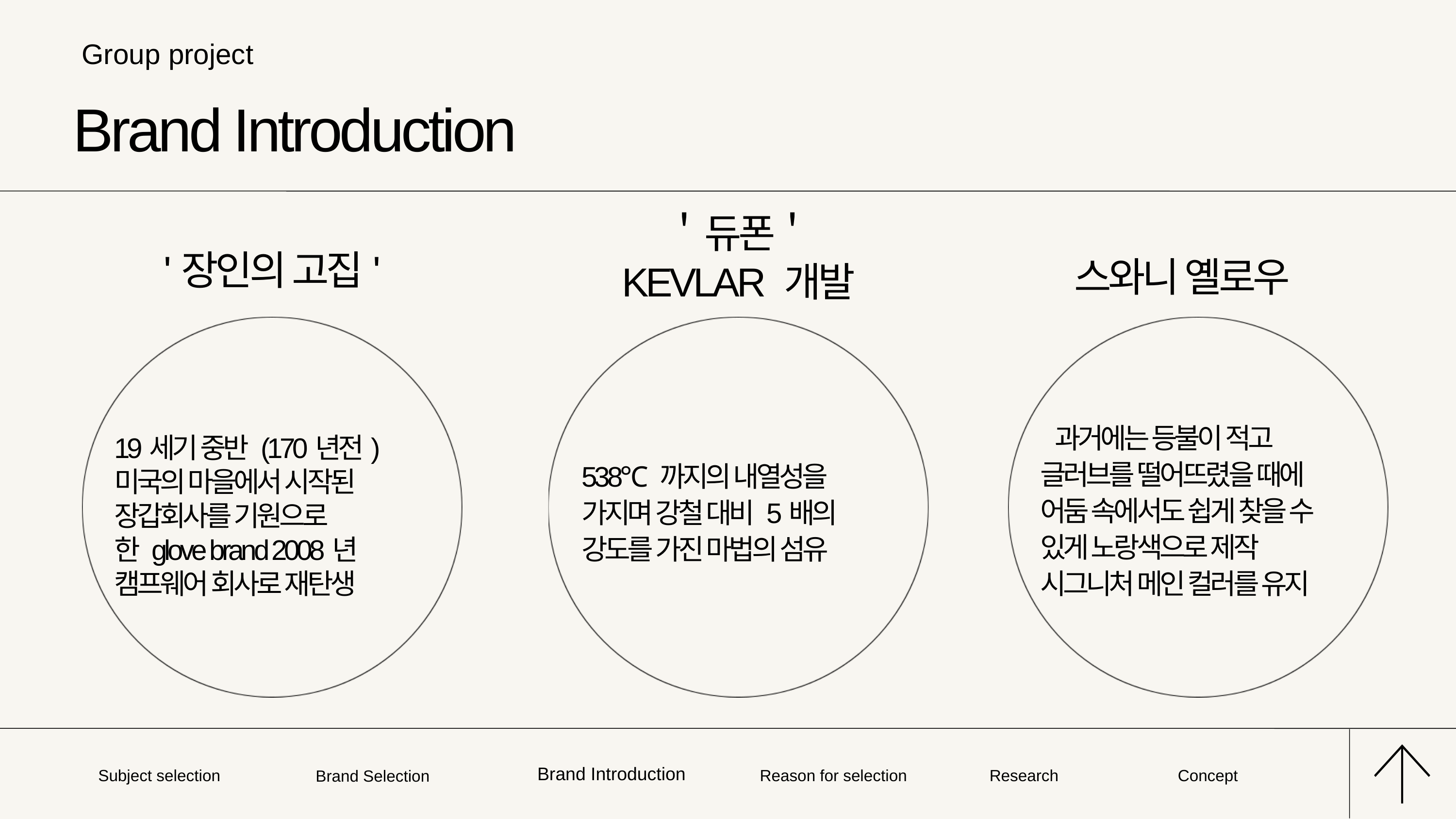

Group project
Brand Introduction

＇듀폰＇
KEVLAR 개발
'장인의 고집'
스와니 옐로우

 과거에는 등불이 적고
글러브를 떨어뜨렸을 때에
어둠 속에서도 쉽게 찾을 수 있게 노랑색으로 제작
시그니처 메인 컬러를 유지
19세기 중반 (170년전)
미국의 마을에서 시작된
장갑회사를 기원으로
한 glove brand 2008년 캠프웨어 회사로 재탄생
538℃ 까지의 내열성을
가지며 강철 대비 5배의 강도를 가진 마법의 섬유

Subject selection
Brand Introduction
Reason for selection
Research
Concept
Brand Selection